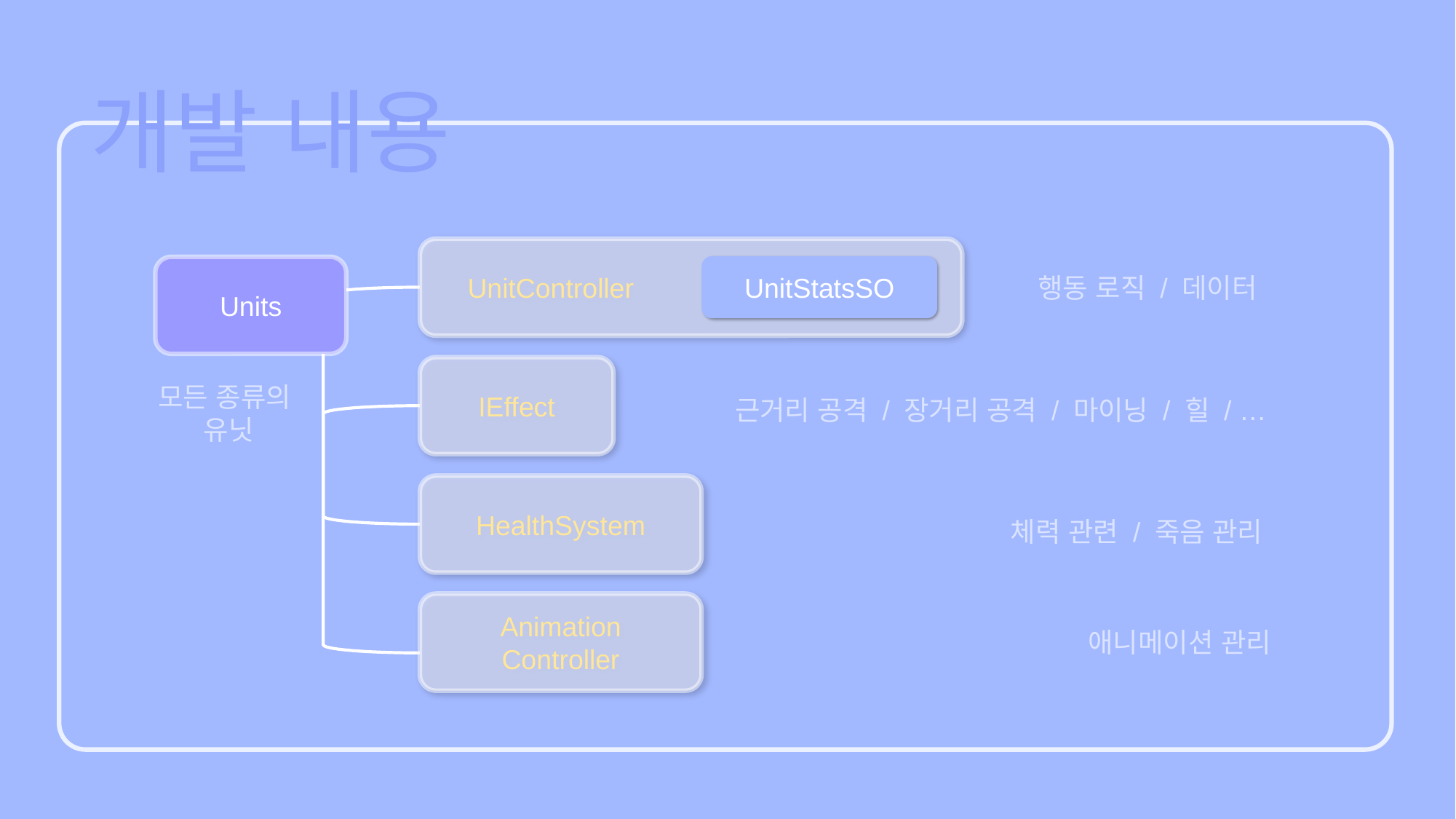

개발 내용

UnitController
UnitStatsSO
Units
행동 로직 / 데이터

IEffect
모든 종류의
유닛
근거리 공격 / 장거리 공격 / 마이닝 / 힐 / …

HealthSystem
체력 관련 / 죽음 관리
Animation
Controller
애니메이션 관리